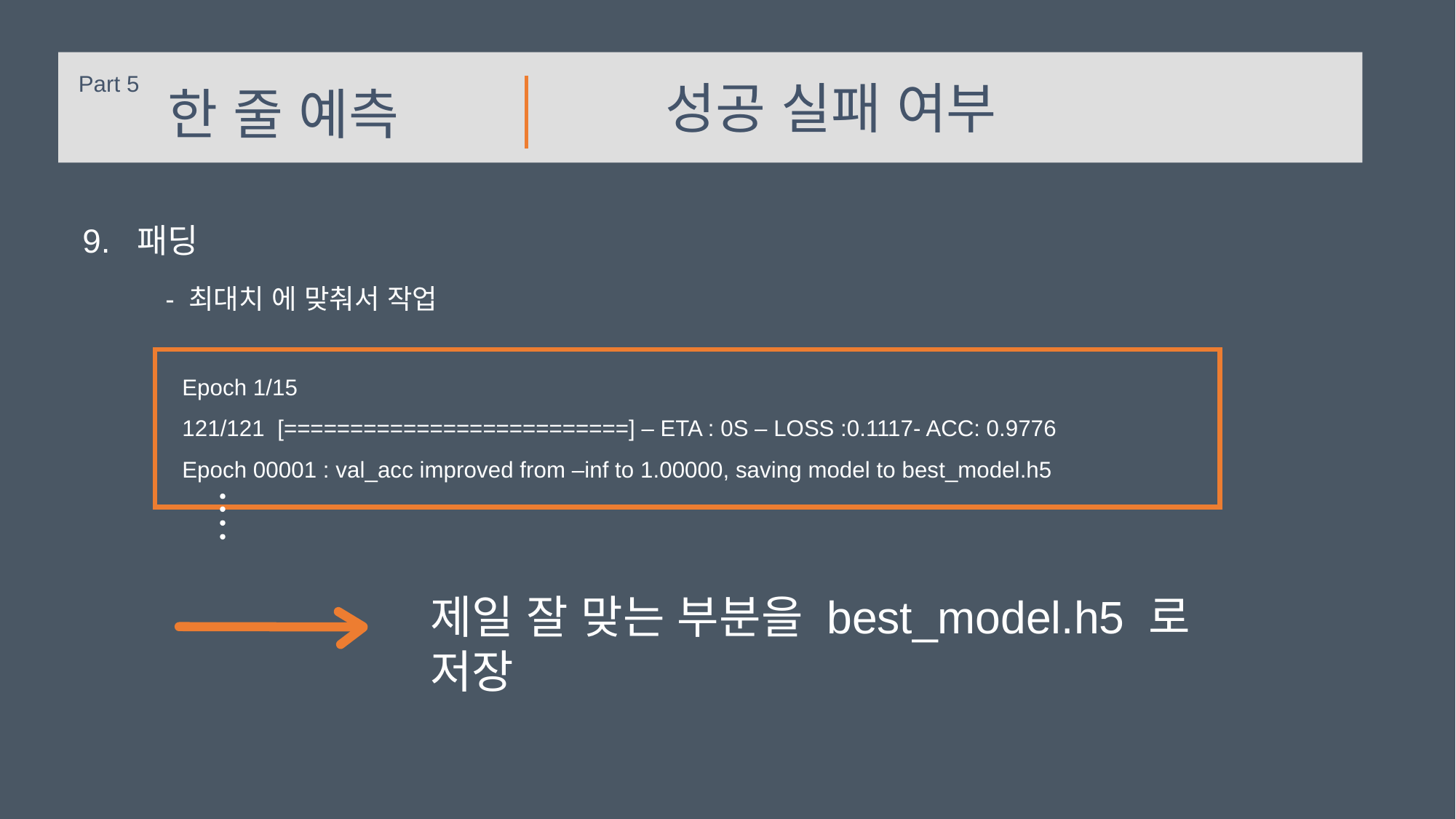

Part 5
  성공 실패 여부
  한 줄 예측
9.  패딩
- 최대치 에 맞춰서 작업

Epoch 1/15
121/121  [==========================] – ETA : 0S – LOSS :0.1117- ACC: 0.9776
Epoch 00001 : val_acc improved from –inf to 1.00000, saving model to best_model.h5

제일 잘 맞는 부분을 best_model.h5 로 저장